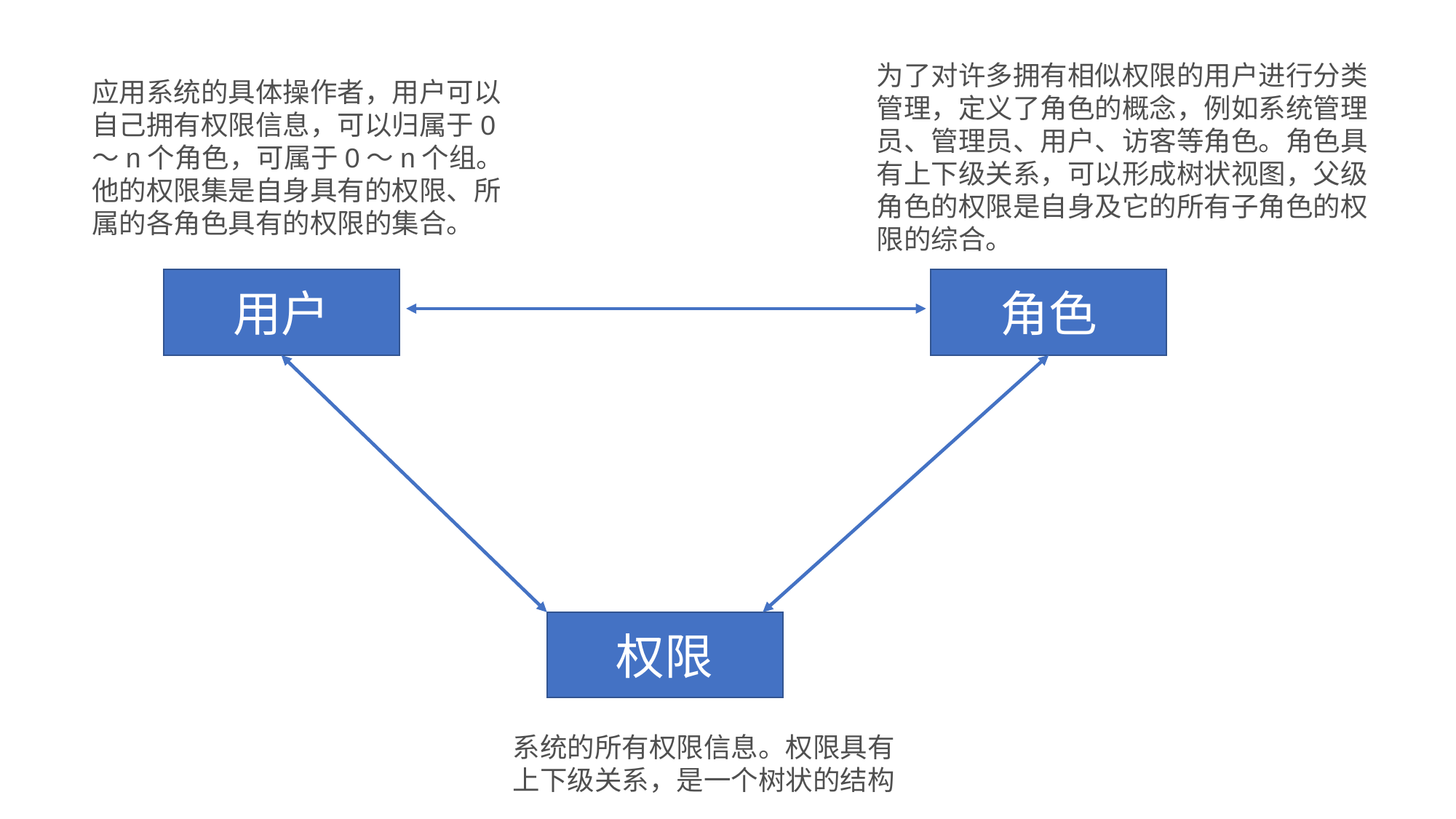

为了对许多拥有相似权限的用户进行分类管理，定义了角色的概念，例如系统管理员、管理员、用户、访客等角色。角色具有上下级关系，可以形成树状视图，父级角色的权限是自身及它的所有子角色的权限的综合。
应用系统的具体操作者，用户可以自己拥有权限信息，可以归属于0～n个角色，可属于0～n个组。他的权限集是自身具有的权限、所属的各角色具有的权限的集合。
用户
角色
权限
系统的所有权限信息。权限具有上下级关系，是一个树状的结构